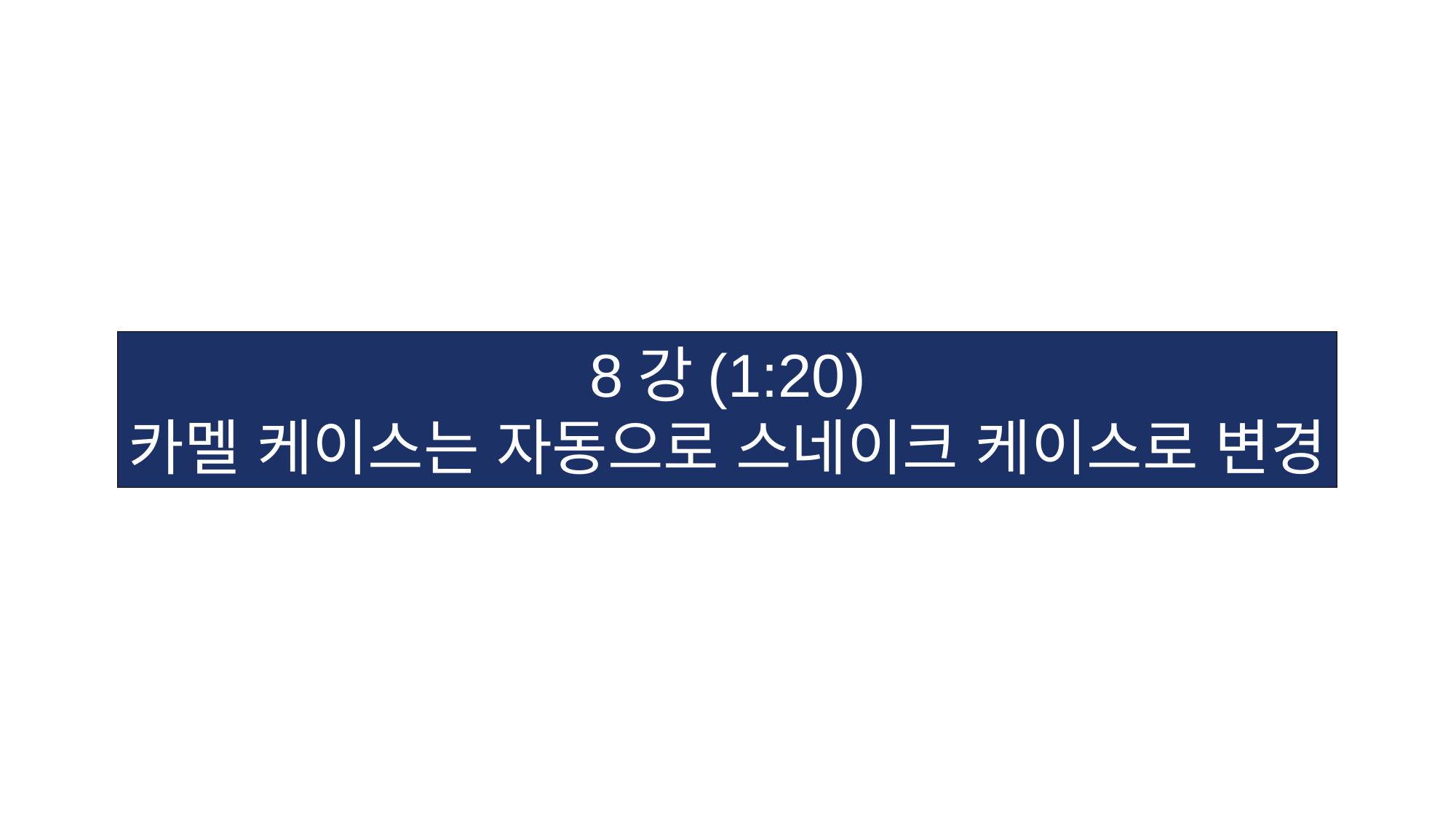

8강(1:20)
카멜 케이스는 자동으로 스네이크 케이스로 변경